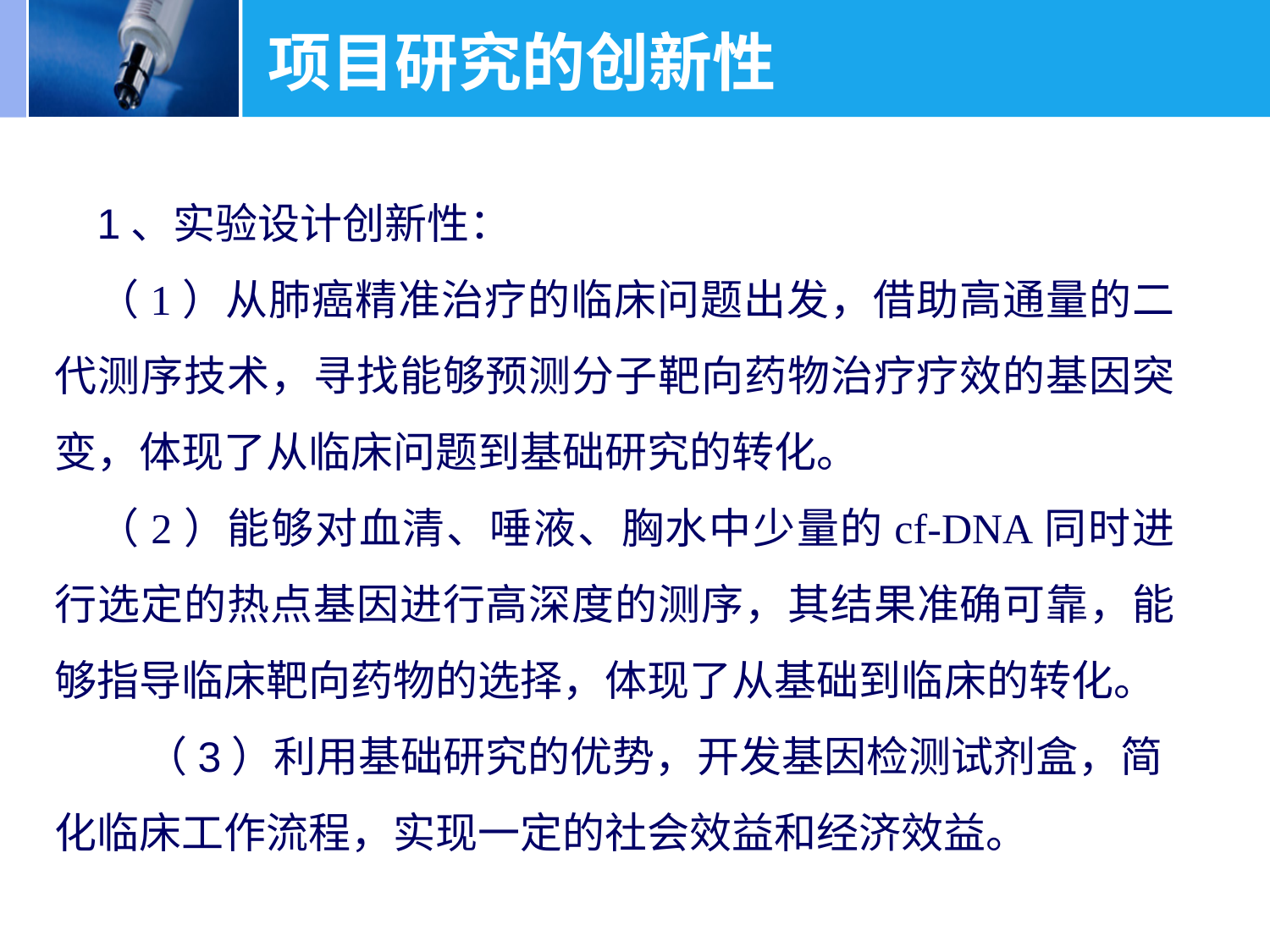

# 项目研究的创新性
1、实验设计创新性：
（1）从肺癌精准治疗的临床问题出发，借助高通量的二代测序技术，寻找能够预测分子靶向药物治疗疗效的基因突变，体现了从临床问题到基础研究的转化。
（2）能够对血清、唾液、胸水中少量的cf-DNA同时进行选定的热点基因进行高深度的测序，其结果准确可靠，能够指导临床靶向药物的选择，体现了从基础到临床的转化。
    （3）利用基础研究的优势，开发基因检测试剂盒，简化临床工作流程，实现一定的社会效益和经济效益。